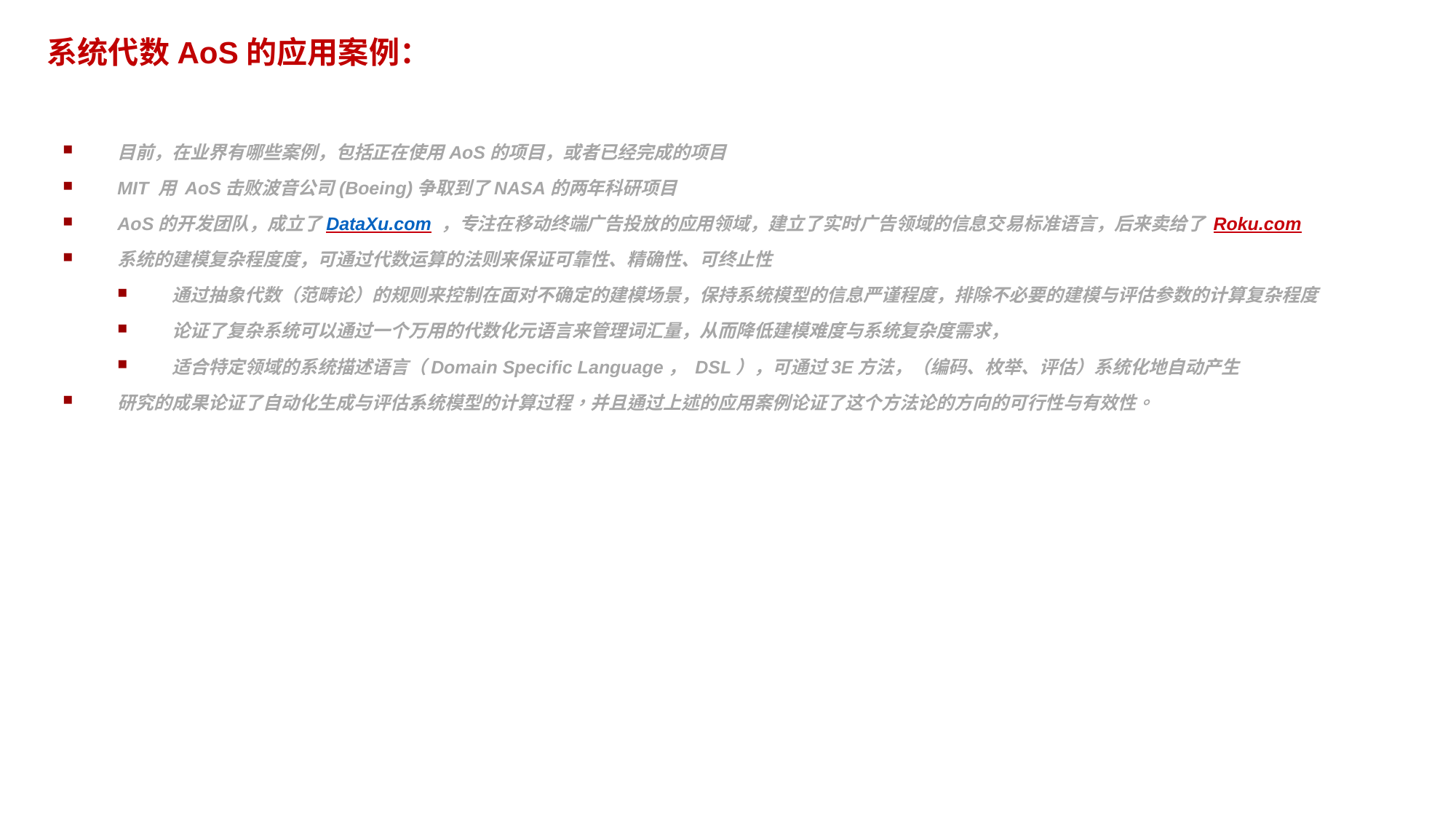

# 系统代数AoS的应用案例：
目前，在业界有哪些案例，包括正在使用AoS的项目，或者已经完成的项目
MIT 用 AoS击败波音公司(Boeing)争取到了NASA的两年科研项目
AoS的开发团队，成立了DataXu.com ，专注在移动终端广告投放的应用领域，建立了实时广告领域的信息交易标准语言，后来卖给了 Roku.com
系统的建模复杂程度度，可通过代数运算的法则来保证可靠性、精确性、可终止性
通过抽象代数（范畴论）的规则来控制在面对不确定的建模场景，保持系统模型的信息严谨程度，排除不必要的建模与评估参数的计算复杂程度
论证了复杂系统可以通过一个万用的代数化元语言来管理词汇量，从而降低建模难度与系统复杂度需求，
适合特定领域的系统描述语言（Domain Specific Language， DSL），可通过3E方法，（编码、枚举、评估）系统化地自动产生
研究的成果论证了自动化生成与评估系统模型的计算过程，并且通过上述的应用案例论证了这个方法论的方向的可行性与有效性。